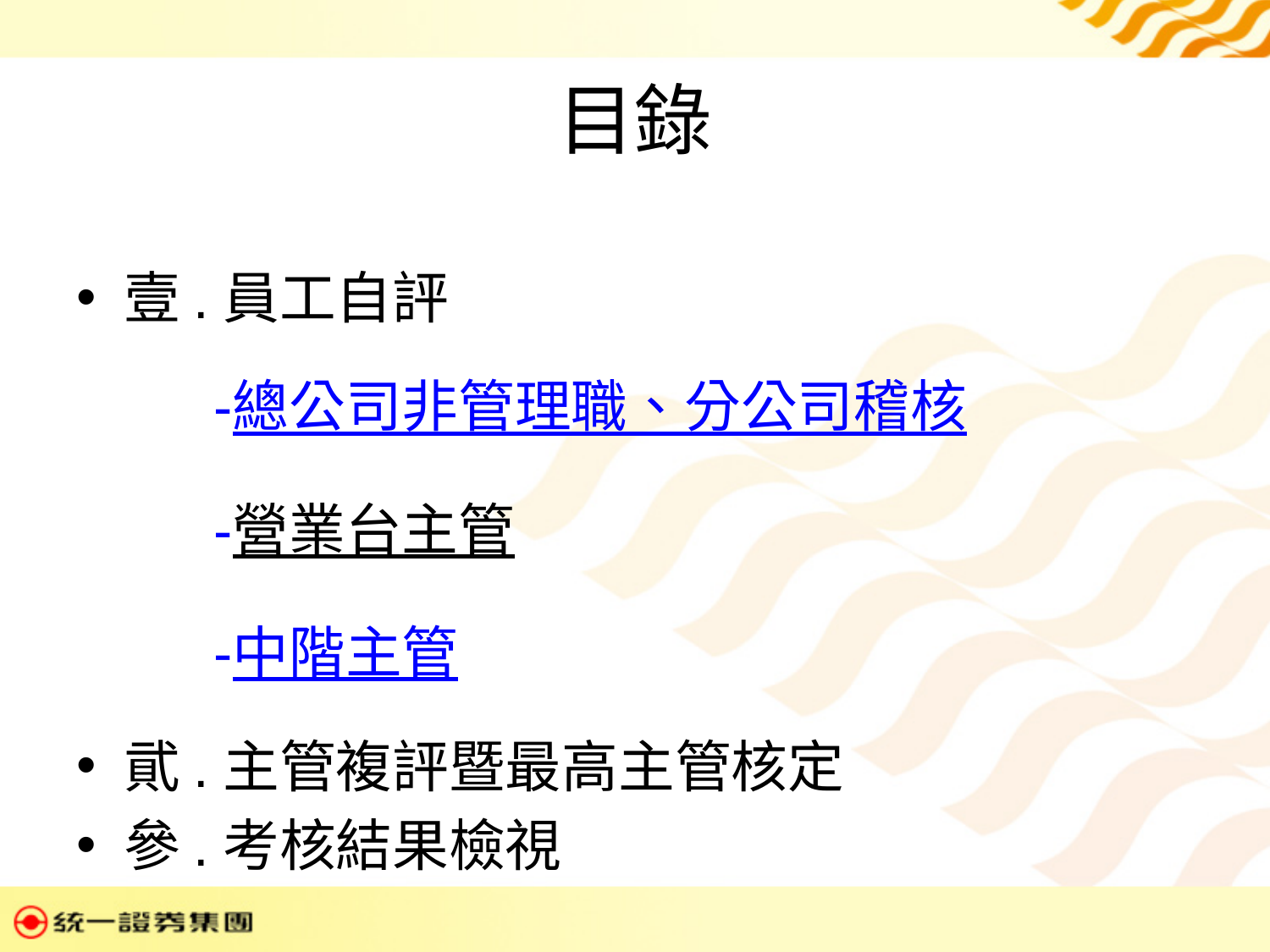

# 目錄
壹.員工自評
      -總公司非管理職、分公司稽核
      -營業台主管
      -中階主管
貮.主管複評暨最高主管核定
參.考核結果檢視